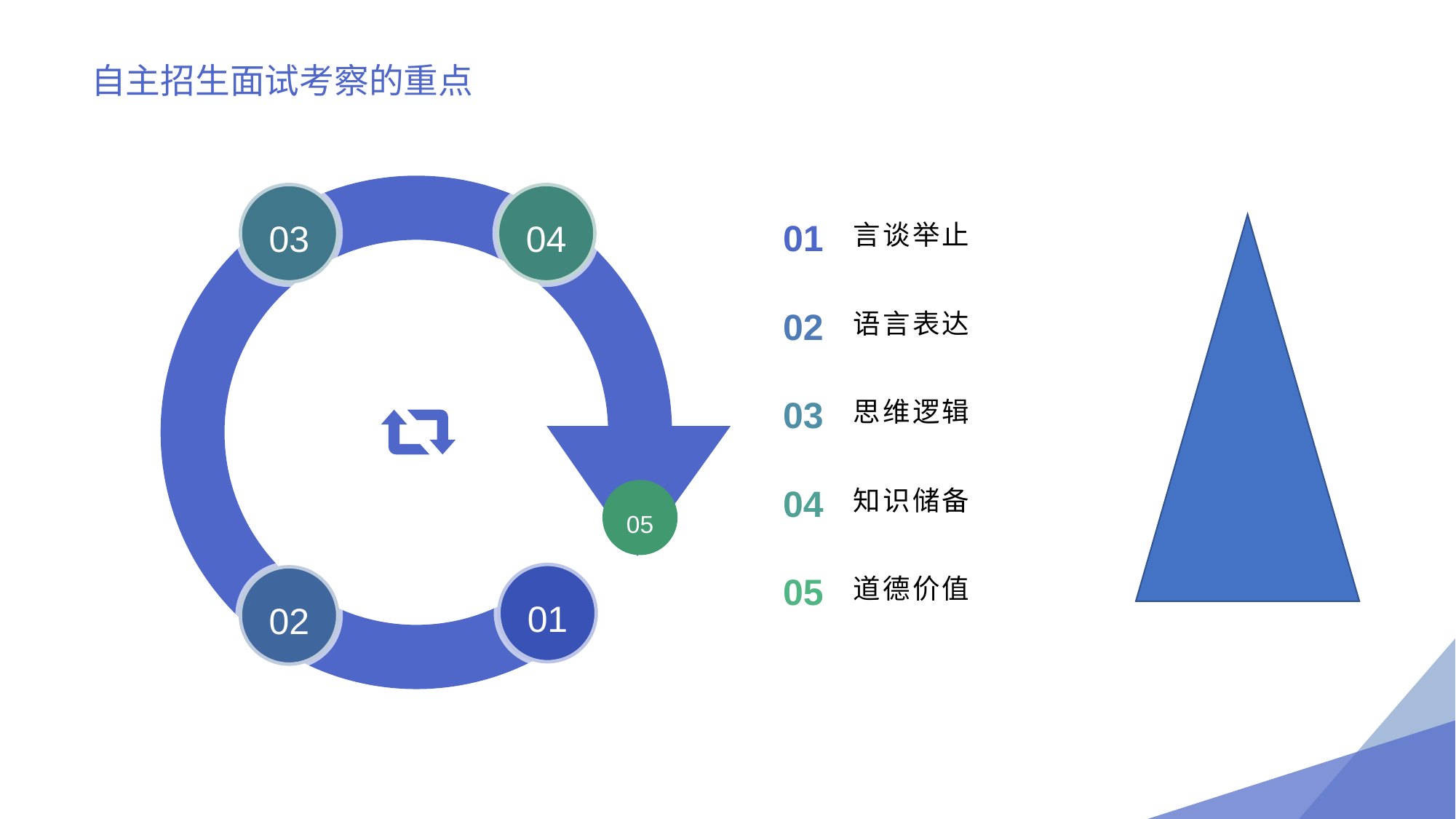

自主招生面试考察的重点

03
04
01
言谈举止

02
语言表达

03
思维逻辑

04
知识储备
05
05
道德价值
01
02